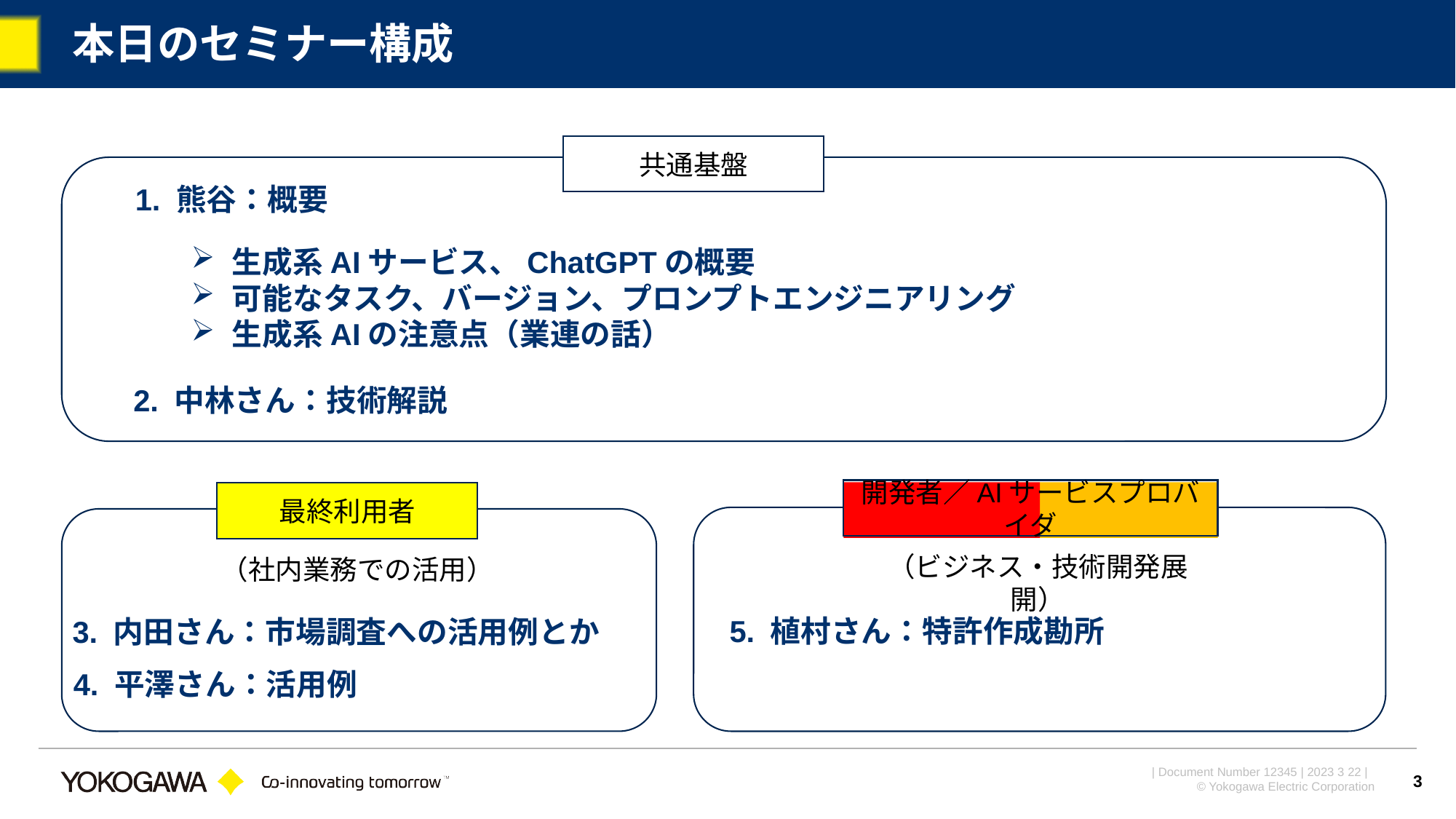

# 本日のセミナー構成
共通基盤

1. 熊谷：概要
生成系AIサービス、ChatGPTの概要
可能なタスク、バージョン、プロンプトエンジニアリング
生成系AIの注意点（業連の話）
2. 中林さん：技術解説
開発者／AIサービスプロバイダ

最終利用者

（ビジネス・技術開発展開）
（社内業務での活用）
5. 植村さん：特許作成勘所
3. 内田さん：市場調査への活用例とか
4. 平澤さん：活用例
3